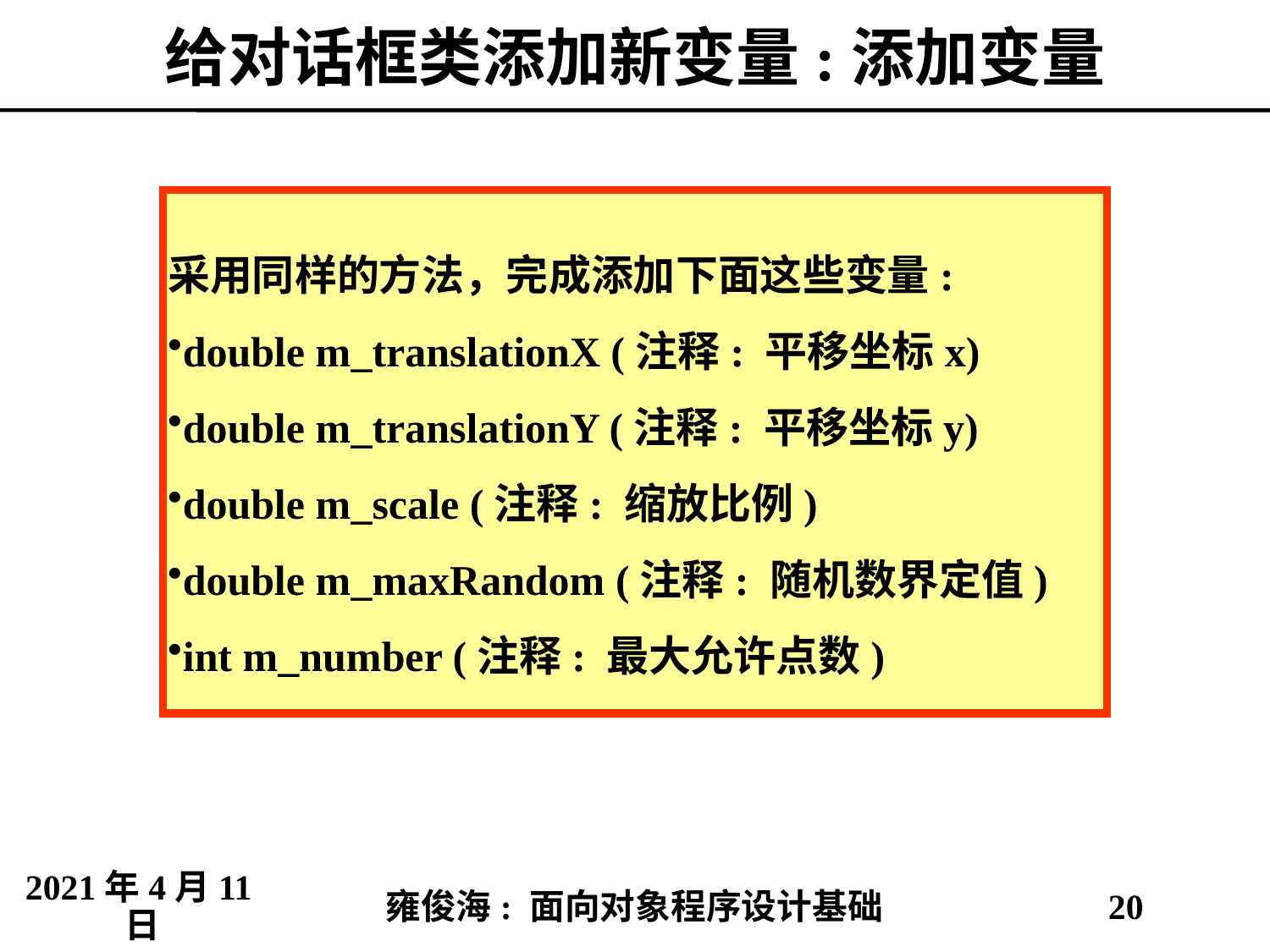

# 给对话框类添加新变量:添加变量

采用同样的方法，完成添加下面这些变量:
double m_translationX (注释: 平移坐标x)
double m_translationY (注释: 平移坐标y)
double m_scale (注释: 缩放比例)
double m_maxRandom (注释: 随机数界定值)
int m_number (注释: 最大允许点数)
2021年4月11日
雍俊海: 面向对象程序设计基础
20